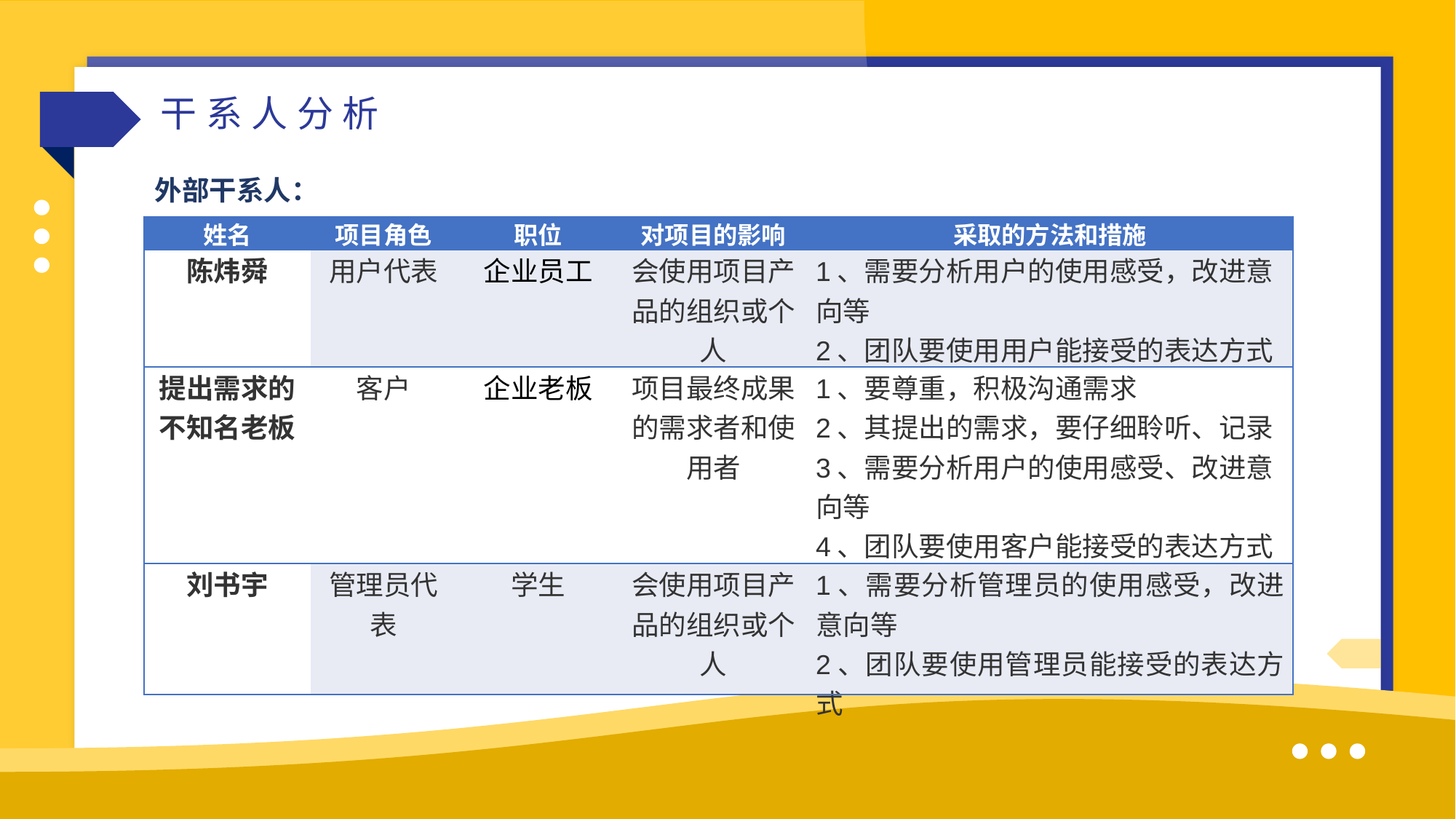

干系人分析
外部干系人：
| 姓名 | 项目角色 | 职位 | 对项目的影响 | 采取的方法和措施 |
| --- | --- | --- | --- | --- |
| 陈炜舜 | 用户代表 | 企业员工 | 会使用项目产品的组织或个人 | 1、需要分析用户的使用感受，改进意向等 2、团队要使用用户能接受的表达方式 |
| 提出需求的不知名老板 | 客户 | 企业老板 | 项目最终成果的需求者和使用者 | 1、要尊重，积极沟通需求 2、其提出的需求，要仔细聆听、记录 3、需要分析用户的使用感受、改进意向等 4、团队要使用客户能接受的表达方式 |
| 刘书宇 | 管理员代表 | 学生 | 会使用项目产品的组织或个人 | 1、需要分析管理员的使用感受，改进意向等 2、团队要使用管理员能接受的表达方式 |